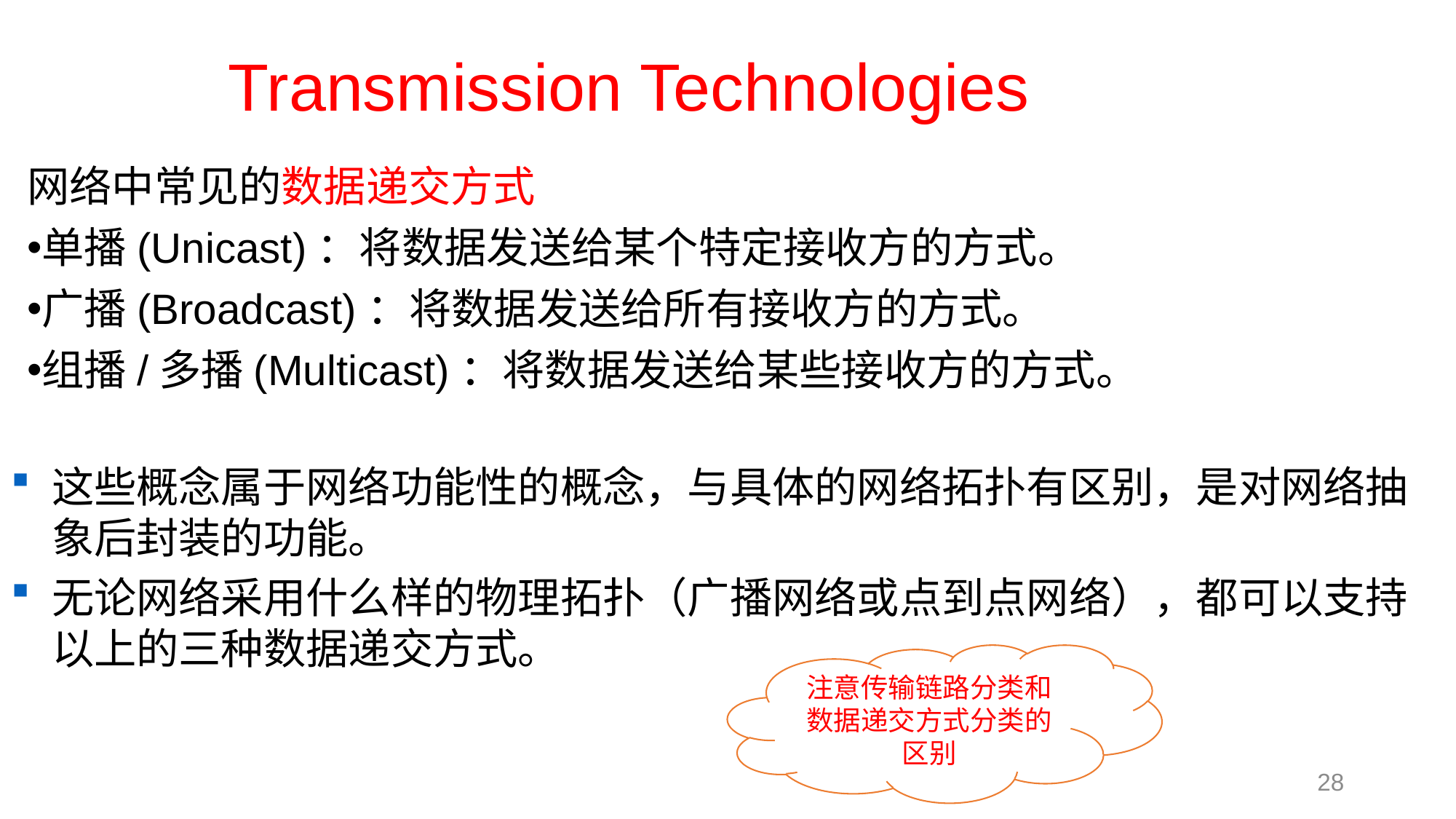

# Transmission Technologies
网络中常见的数据递交方式
单播(Unicast)：将数据发送给某个特定接收方的方式。
广播(Broadcast)：将数据发送给所有接收方的方式。
组播/多播(Multicast)：将数据发送给某些接收方的方式。
这些概念属于网络功能性的概念，与具体的网络拓扑有区别，是对网络抽象后封装的功能。
无论网络采用什么样的物理拓扑（广播网络或点到点网络），都可以支持以上的三种数据递交方式。

注意传输链路分类和数据递交方式分类的区别

28